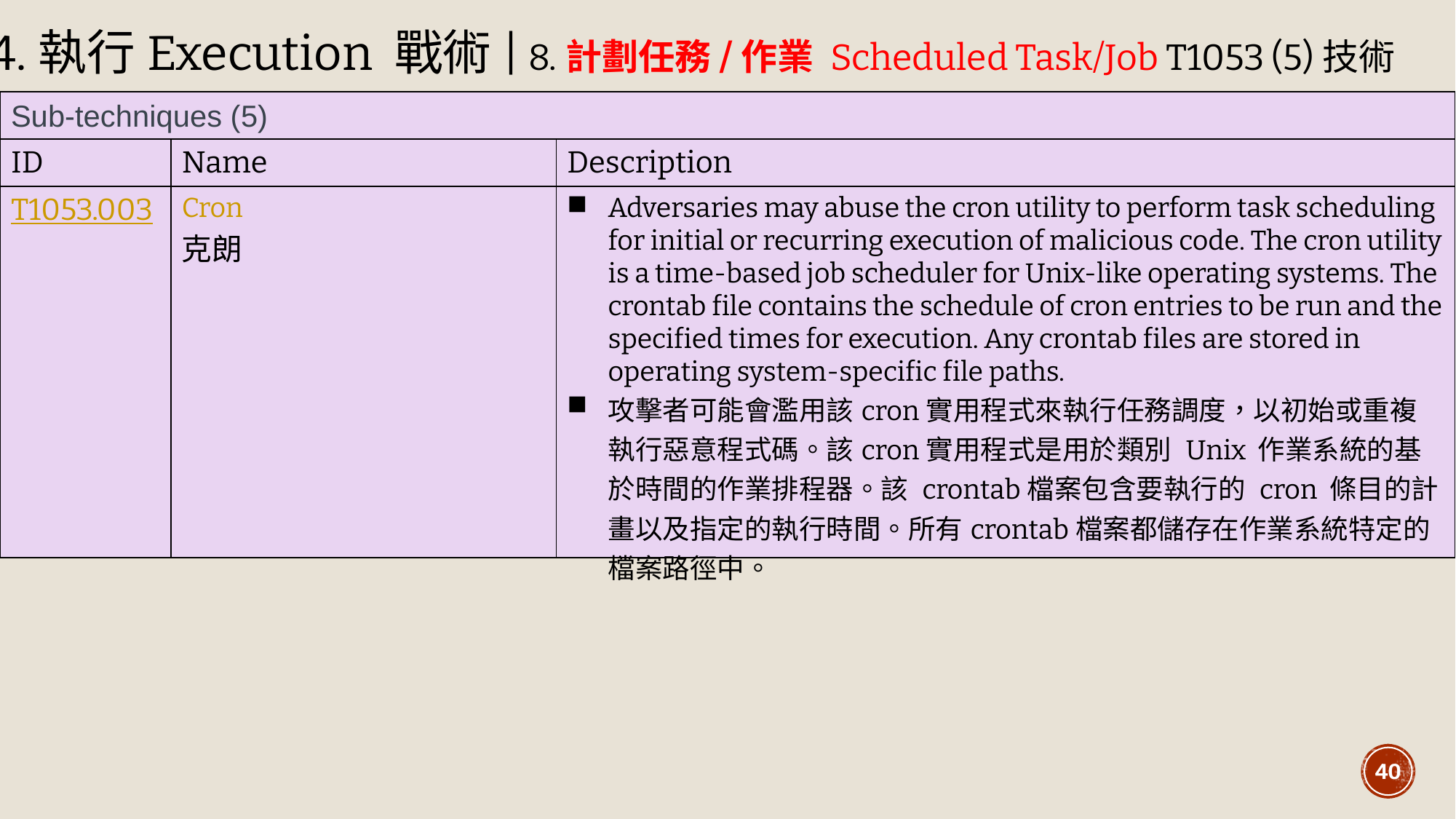

4.執行Execution 戰術| 8.計劃任務/作業 Scheduled Task/Job T1053 (5)技術
| Sub-techniques (5) |  |  |
| --- | --- | --- |
| ID | Name | Description |
| T1053.003 | Cron 克朗 | Adversaries may abuse the cron utility to perform task scheduling for initial or recurring execution of malicious code. The cron utility is a time-based job scheduler for Unix-like operating systems. The crontab file contains the schedule of cron entries to be run and the specified times for execution. Any crontab files are stored in operating system-specific file paths. 攻擊者可能會濫用該cron實用程式來執行任務調度，以初始或重複執行惡意程式碼。該cron實用程式是用於類別 Unix 作業系統的基於時間的作業排程器。該 crontab檔案包含要執行的 cron 條目的計畫以及指定的執行時間。所有crontab檔案都儲存在作業系統特定的檔案路徑中。 |

40